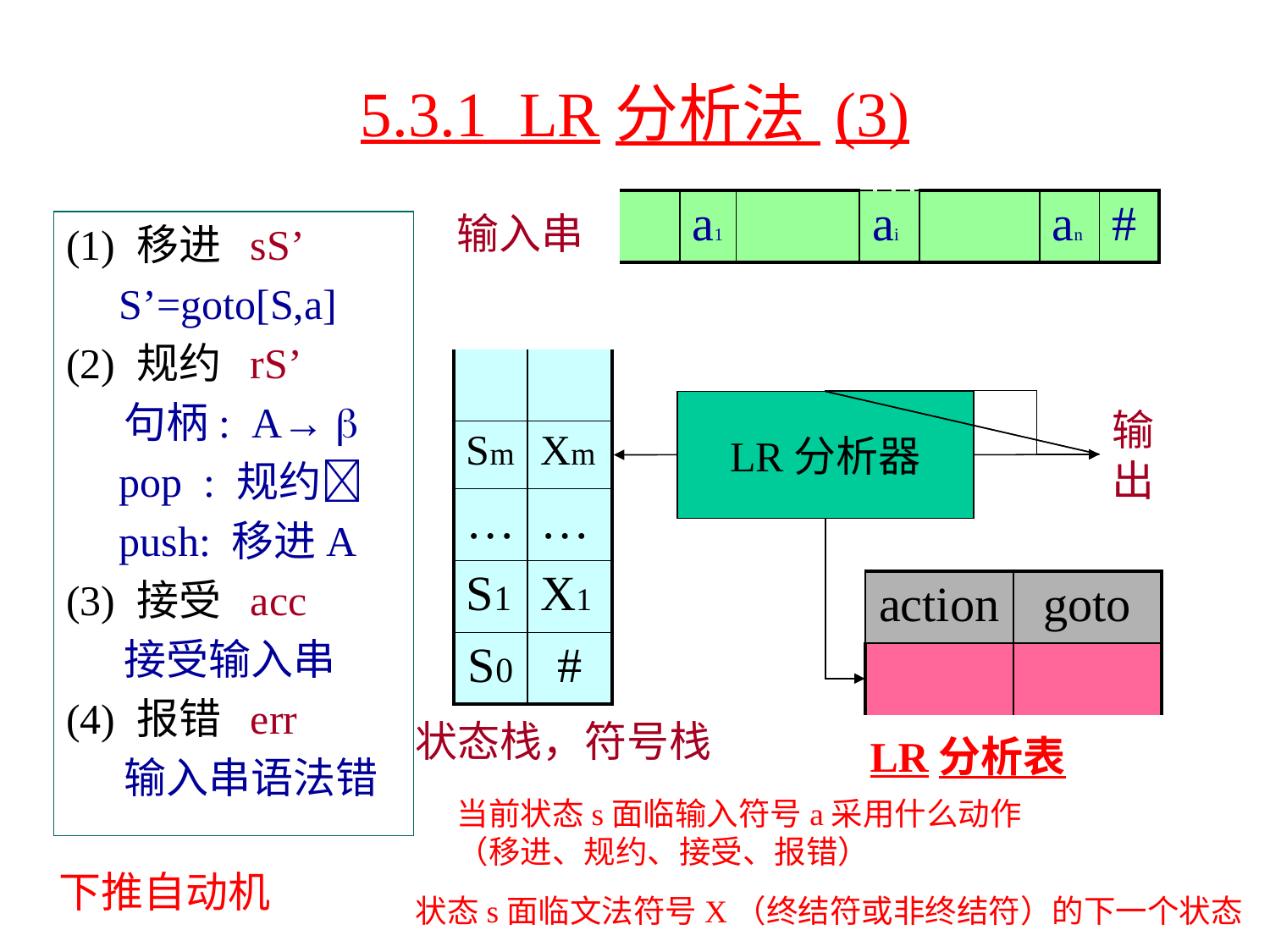

# 5.3.1  LR分析法 (3)
|  | a1 |  | ai |  | an | # |
| --- | --- | --- | --- | --- | --- | --- |
输入串
(1) 移进  sS’
     S’=goto[S,a]
(2) 规约  rS’
     句柄:  A→ β
     pop  : 规约β
     push: 移进A
(3) 接受  acc
     接受输入串
(4) 报错  err
     输入串语法错
|  |  |
| --- | --- |
| Sm | Xm |
| … | … |
| S1 | X1 |
| S0 | # |
LR分析器
输出

| action | goto |
| --- | --- |
|  |  |
状态栈，符号栈
LR分析表
当前状态s面临输入符号a采用什么动作（移进、规约、接受、报错）
下推自动机
状态s面临文法符号X（终结符或非终结符）的下一个状态